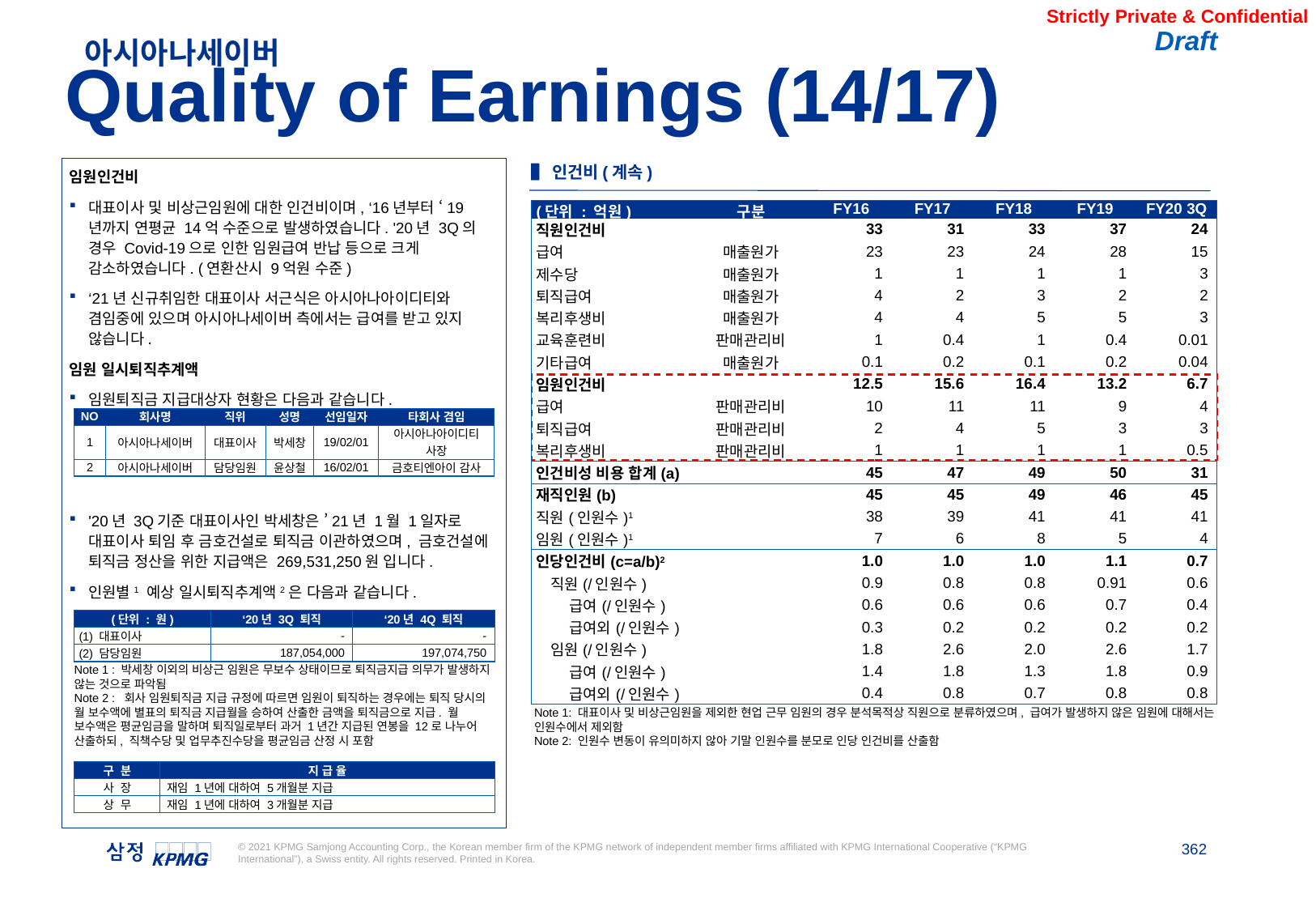

아시아나세이버
Quality of Earnings (14/17)
▌인건비(계속)

임원인건비
대표이사 및 비상근임원에 대한 인건비이며, ‘16년부터 ‘19년까지 연평균 14억 수준으로 발생하였습니다. '20년 3Q의 경우 Covid-19으로 인한 임원급여 반납 등으로 크게 감소하였습니다. (연환산시 9억원 수준)
‘21년 신규취임한 대표이사 서근식은 아시아나아이디티와 겸임중에 있으며 아시아나세이버 측에서는 급여를 받고 있지 않습니다.
임원 일시퇴직추계액
임원퇴직금 지급대상자 현황은 다음과 같습니다.

'20년 3Q기준 대표이사인 박세창은 ’21년 1월 1일자로 대표이사 퇴임 후 금호건설로 퇴직금 이관하였으며, 금호건설에 퇴직금 정산을 위한 지급액은 269,531,250원 입니다.
인원별1 예상 일시퇴직추계액2은 다음과 같습니다.

| (단위 : 억원) | 구분 | FY16 | FY17 | FY18 | FY19 | FY20 3Q |
| --- | --- | --- | --- | --- | --- | --- |
| 직원인건비 |  | 33 | 31 | 33 | 37 | 24 |
| 급여 | 매출원가 | 23 | 23 | 24 | 28 | 15 |
| 제수당 | 매출원가 | 1 | 1 | 1 | 1 | 3 |
| 퇴직급여 | 매출원가 | 4 | 2 | 3 | 2 | 2 |
| 복리후생비 | 매출원가 | 4 | 4 | 5 | 5 | 3 |
| 교육훈련비 | 판매관리비 | 1 | 0.4 | 1 | 0.4 | 0.01 |
| 기타급여 | 매출원가 | 0.1 | 0.2 | 0.1 | 0.2 | 0.04 |
| 임원인건비 |  | 12.5 | 15.6 | 16.4 | 13.2 | 6.7 |
| 급여 | 판매관리비 | 10 | 11 | 11 | 9 | 4 |
| 퇴직급여 | 판매관리비 | 2 | 4 | 5 | 3 | 3 |
| 복리후생비 | 판매관리비 | 1 | 1 | 1 | 1 | 0.5 |
| 인건비성 비용 합계(a) |  | 45 | 47 | 49 | 50 | 31 |
| 재직인원(b) |  | 45 | 45 | 49 | 46 | 45 |
| 직원(인원수)1 |  | 38 | 39 | 41 | 41 | 41 |
| 임원(인원수)1 |  | 7 | 6 | 8 | 5 | 4 |
| 인당인건비(c=a/b)2 |  | 1.0 | 1.0 | 1.0 | 1.1 | 0.7 |
| 직원(/인원수) |  | 0.9 | 0.8 | 0.8 | 0.91 | 0.6 |
| 급여(/인원수) |  | 0.6 | 0.6 | 0.6 | 0.7 | 0.4 |
| 급여외(/인원수) |  | 0.3 | 0.2 | 0.2 | 0.2 | 0.2 |
| 임원(/인원수) |  | 1.8 | 2.6 | 2.0 | 2.6 | 1.7 |
| 급여(/인원수) |  | 1.4 | 1.8 | 1.3 | 1.8 | 0.9 |
| 급여외(/인원수) |  | 0.4 | 0.8 | 0.7 | 0.8 | 0.8 |

| NO | 회사명 | 직위 | 성명 | 선임일자 | 타회사 겸임 |
| --- | --- | --- | --- | --- | --- |
| 1 | 아시아나세이버 | 대표이사 | 박세창 | 19/02/01 | 아시아나아이디티 사장 |
| 2 | 아시아나세이버 | 담당임원 | 윤상철 | 16/02/01 | 금호티엔아이 감사 |
| (단위 : 원) | ‘20년 3Q 퇴직 | ‘20년 4Q 퇴직 |
| --- | --- | --- |
| (1) 대표이사 | - | - |
| (2) 담당임원 | 187,054,000 | 197,074,750 |
Note 1 : 박세창 이외의 비상근 임원은 무보수 상태이므로 퇴직금지급 의무가 발생하지 않는 것으로 파악됨
Note 2 :  회사 임원퇴직금 지급 규정에 따르면 임원이 퇴직하는 경우에는 퇴직 당시의 월 보수액에 별표의 퇴직금 지급월을 승하여 산출한 금액을 퇴직금으로 지급. 월 보수액은 평균임금을 말하며 퇴직일로부터 과거 1년간 지급된 연봉을 12로 나누어 산출하되, 직책수당 및 업무추진수당을 평균임금 산정 시 포함
Note 1: 대표이사 및 비상근임원을 제외한 현업 근무 임원의 경우 분석목적상 직원으로 분류하였으며, 급여가 발생하지 않은 임원에 대해서는 인원수에서 제외함
Note 2: 인원수 변동이 유의미하지 않아 기말 인원수를 분모로 인당 인건비를 산출함
| 구  분 | 지 급 율 |
| --- | --- |
| 사  장 | 재임 1년에 대하여 5개월분 지급 |
| 상  무 | 재임 1년에 대하여 3개월분 지급 |